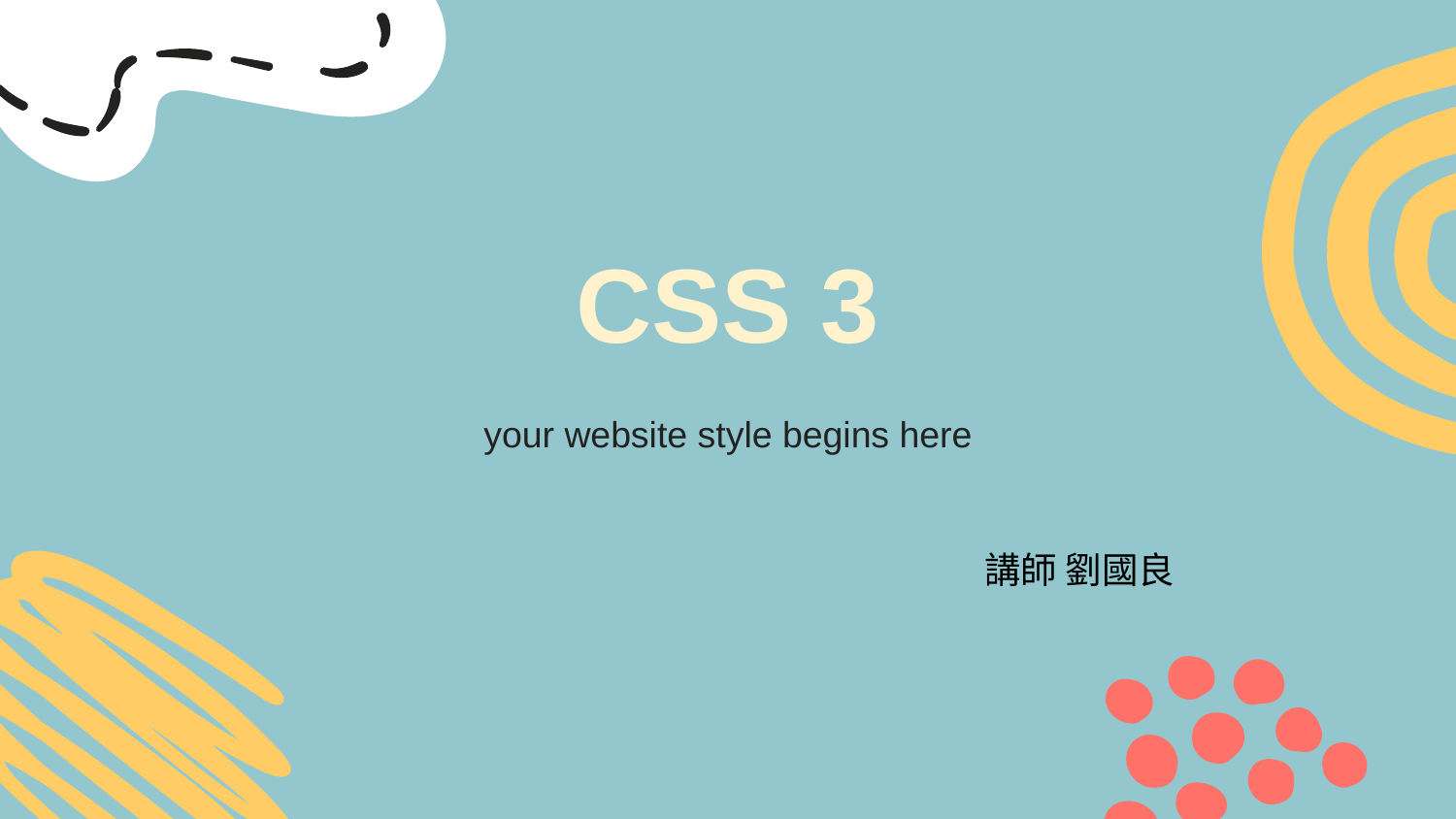

# CSS 3
your website style begins here
講師 劉國良